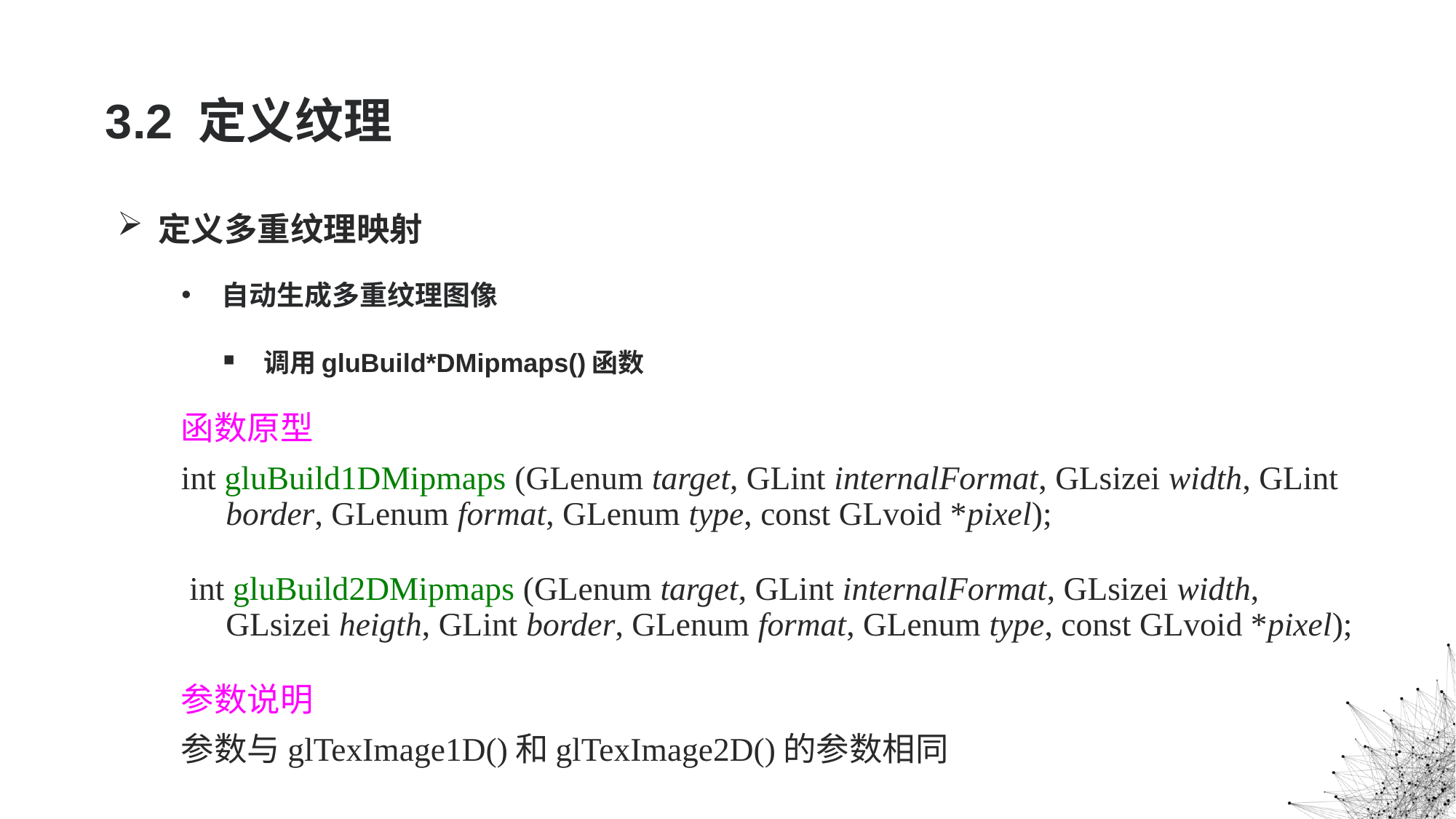

# 3.2 定义纹理
定义多重纹理映射
自动生成多重纹理图像
调用gluBuild*DMipmaps()函数

函数原型
int gluBuild1DMipmaps (GLenum target, GLint internalFormat, GLsizei width, GLint border, GLenum format, GLenum type, const GLvoid *pixel);

 int gluBuild2DMipmaps (GLenum target, GLint internalFormat, GLsizei width, GLsizei heigth, GLint border, GLenum format, GLenum type, const GLvoid *pixel);

参数说明
参数与glTexImage1D()和glTexImage2D()的参数相同